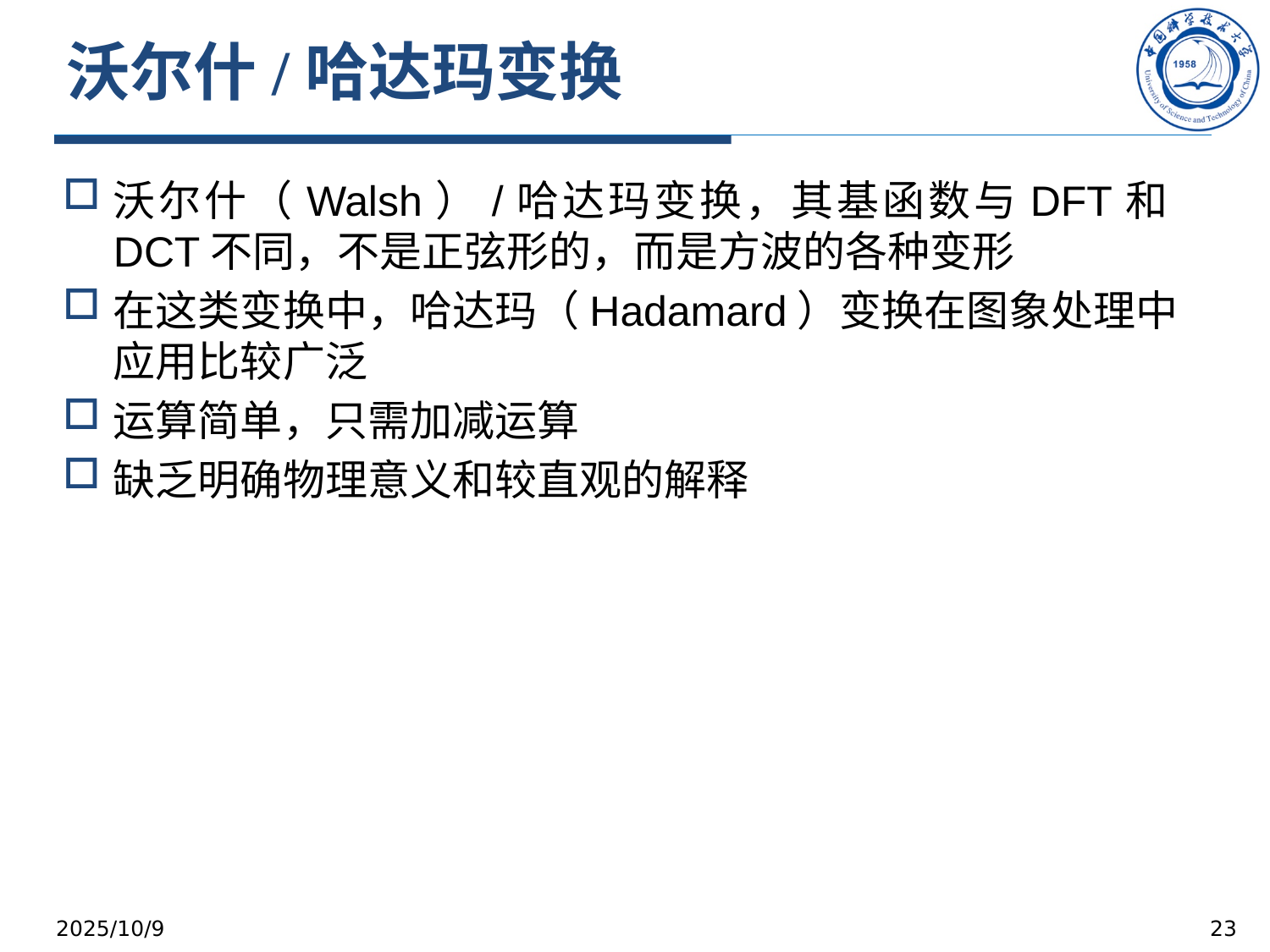

# 沃尔什/哈达玛变换
沃尔什（Walsh）/哈达玛变换，其基函数与DFT和DCT不同，不是正弦形的，而是方波的各种变形
在这类变换中，哈达玛（Hadamard）变换在图象处理中应用比较广泛
运算简单，只需加减运算
缺乏明确物理意义和较直观的解释
2025/10/9
23